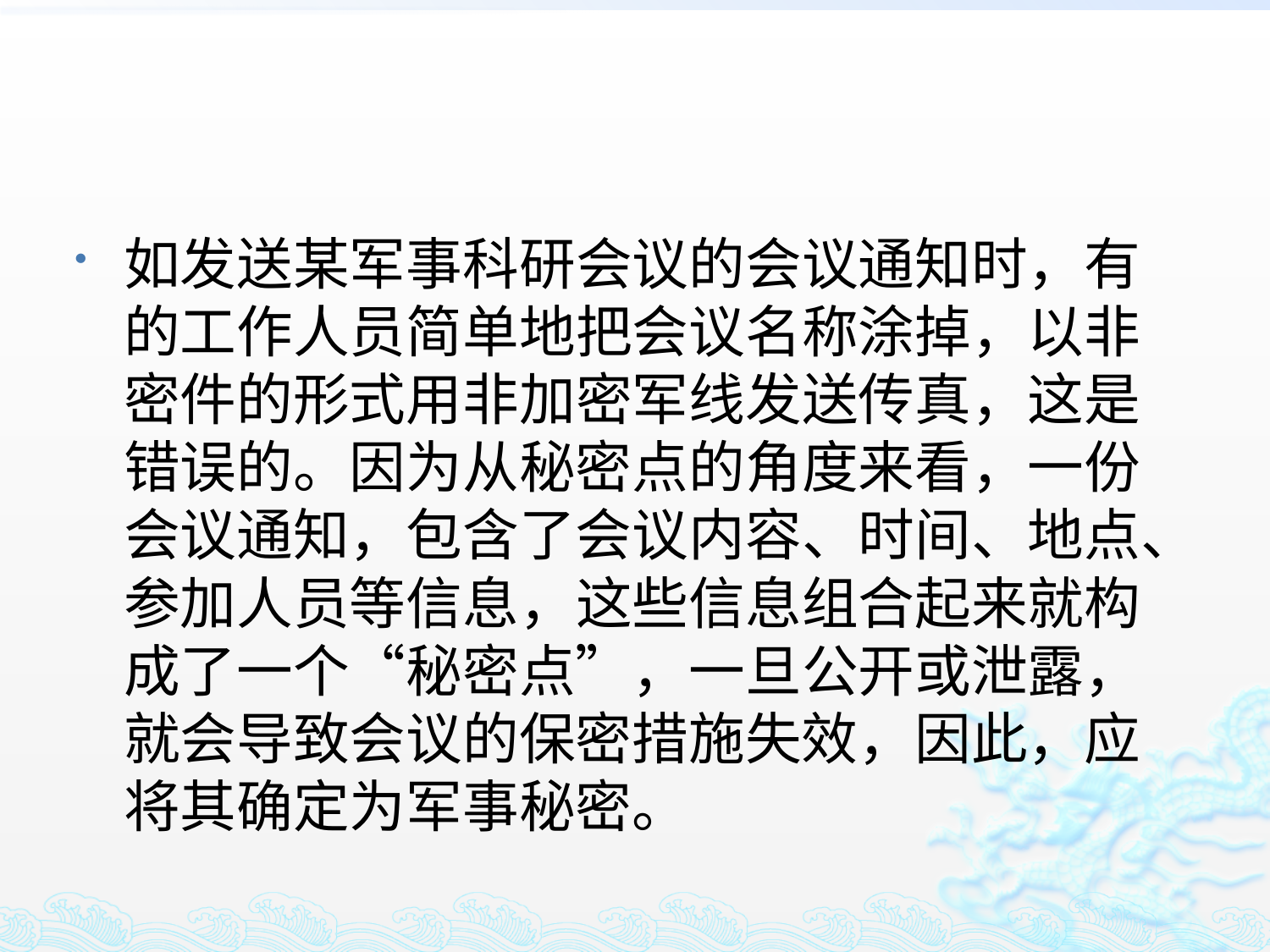

#
如发送某军事科研会议的会议通知时，有的工作人员简单地把会议名称涂掉，以非密件的形式用非加密军线发送传真，这是错误的。因为从秘密点的角度来看，一份会议通知，包含了会议内容、时间、地点、参加人员等信息，这些信息组合起来就构成了一个“秘密点”，一旦公开或泄露，就会导致会议的保密措施失效，因此，应将其确定为军事秘密。